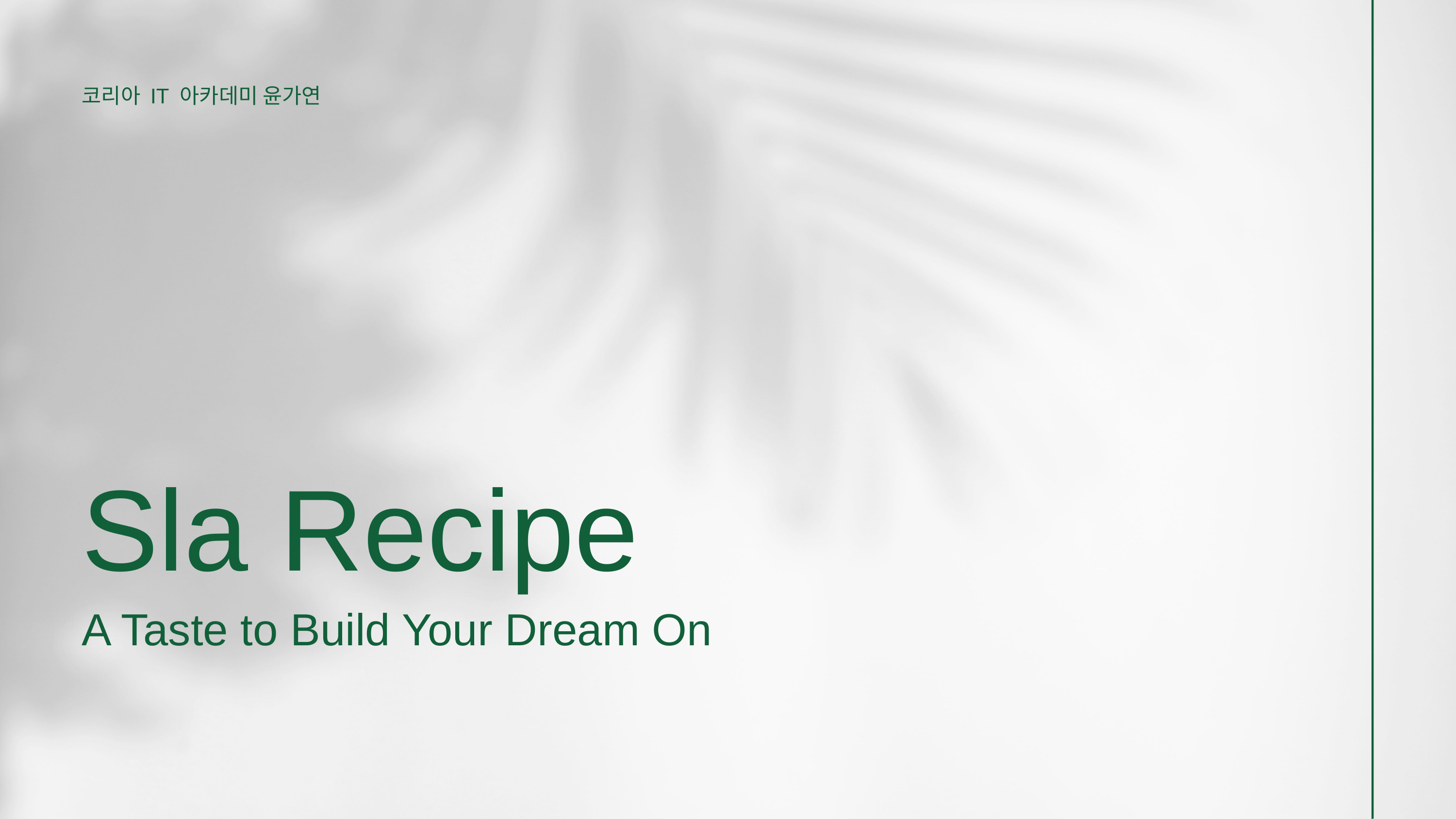

코리아 IT 아카데미 윤가연
Sla Recipe
A Taste to Build Your Dream On